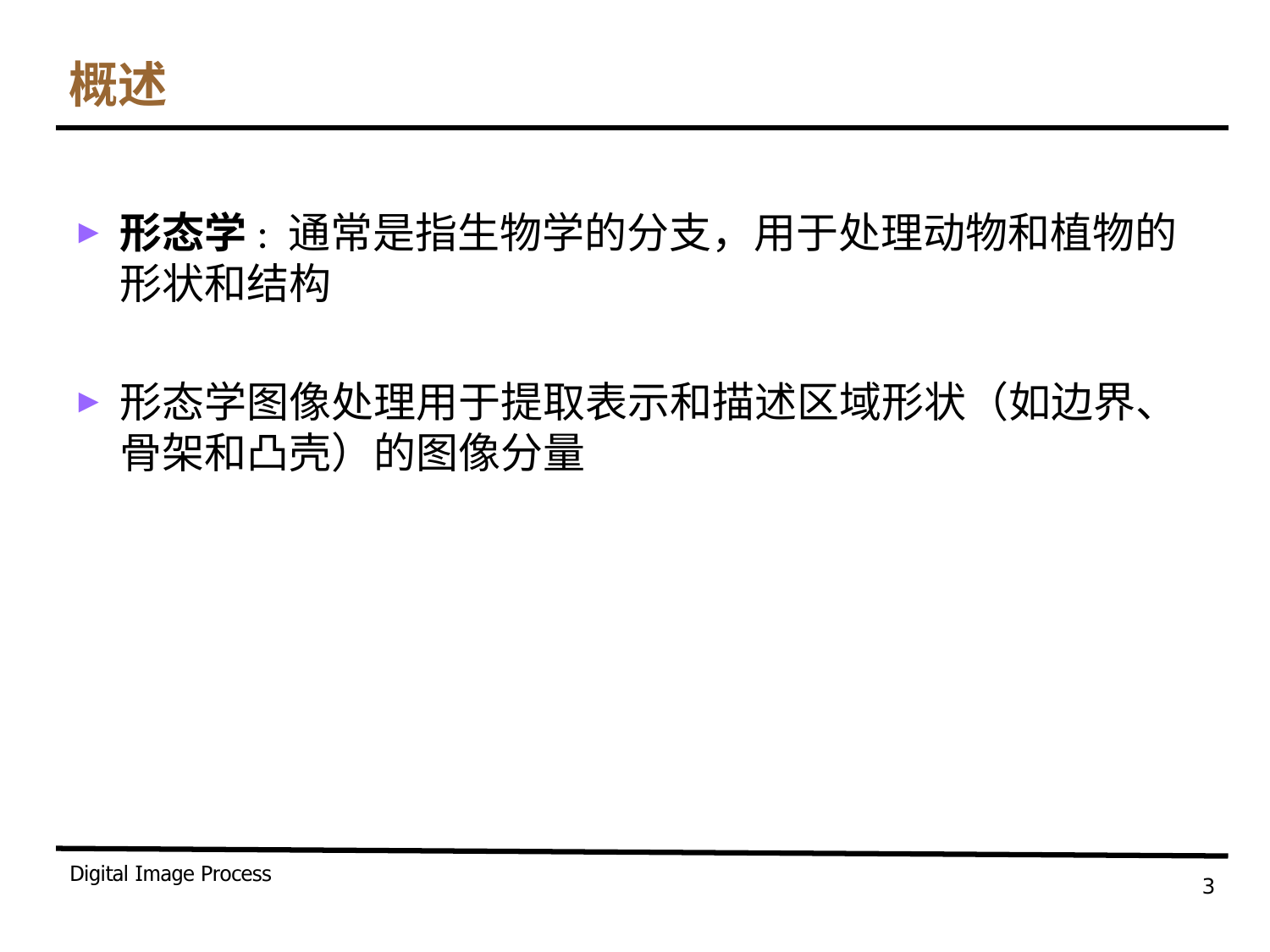

# 概述
形态学: 通常是指生物学的分支，用于处理动物和植物的形状和结构

形态学图像处理用于提取表示和描述区域形状（如边界、骨架和凸壳）的图像分量
Digital Image Process
3